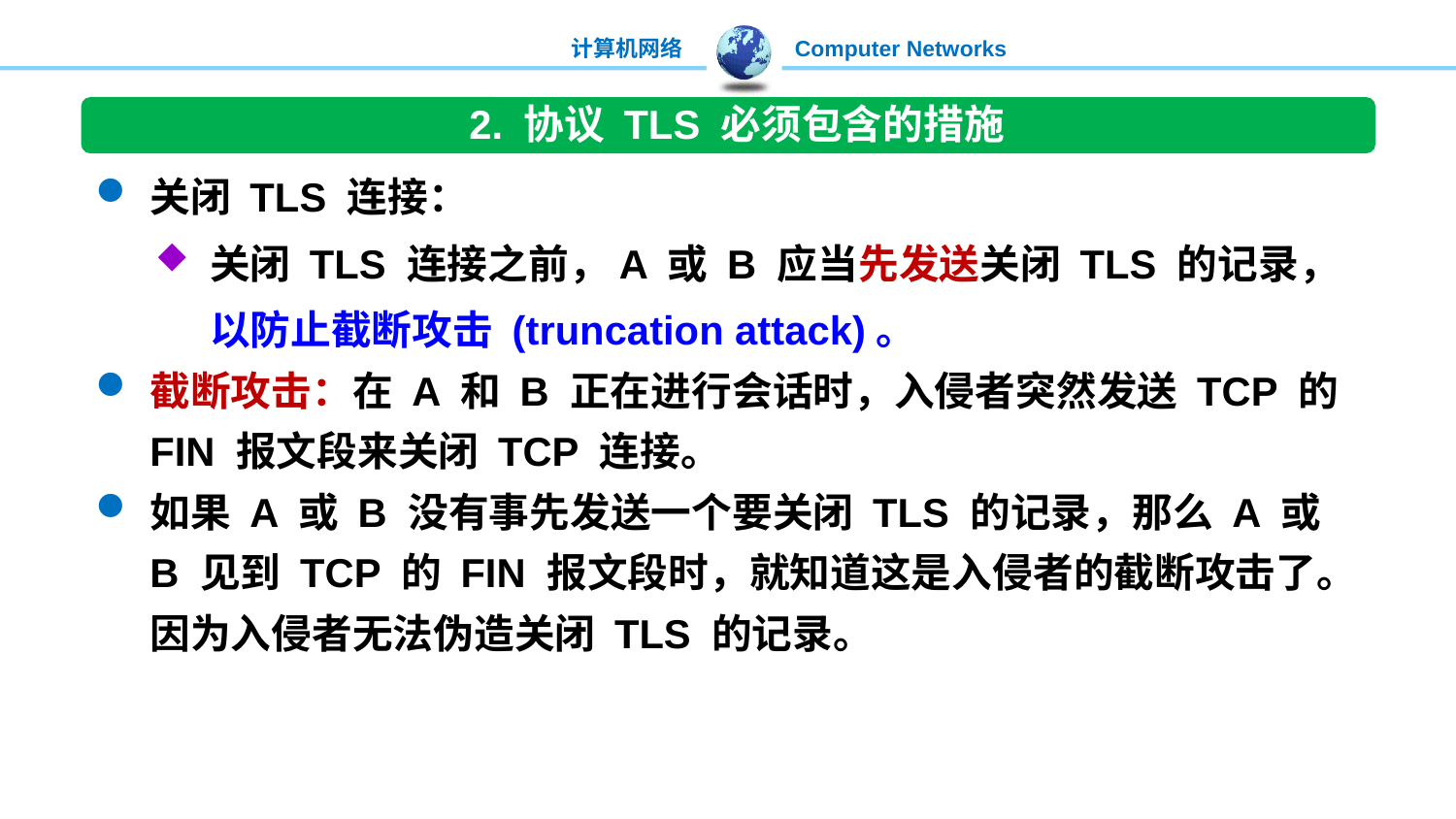

2. 协议 TLS 必须包含的措施

关闭 TLS 连接：
关闭 TLS 连接之前，A 或 B 应当先发送关闭 TLS 的记录，以防止截断攻击 (truncation attack)。
截断攻击：在 A 和 B 正在进行会话时，入侵者突然发送 TCP 的 FIN 报文段来关闭 TCP 连接。
如果 A 或 B 没有事先发送一个要关闭 TLS 的记录，那么 A 或 B 见到 TCP 的 FIN 报文段时，就知道这是入侵者的截断攻击了。因为入侵者无法伪造关闭 TLS 的记录。